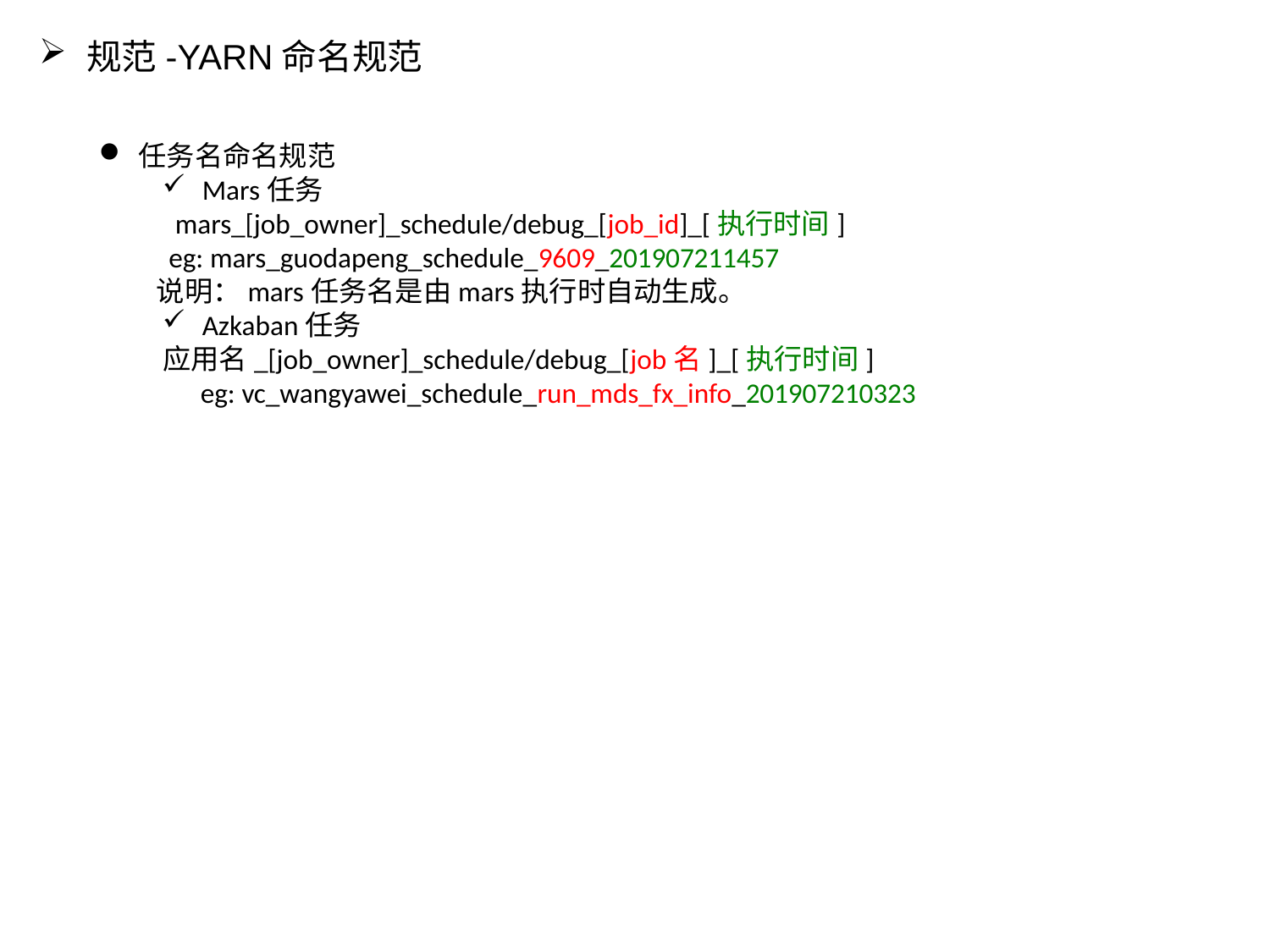

规范-YARN命名规范
任务名命名规范
Mars任务
            mars_[job_owner]_schedule/debug_[job_id]_[执行时间]
           eg: mars_guodapeng_schedule_9609_201907211457
        说明：mars任务名是由mars执行时自动生成。
Azkaban任务
         应用名_[job_owner]_schedule/debug_[job名]_[执行时间]
                eg: vc_wangyawei_schedule_run_mds_fx_info_201907210323